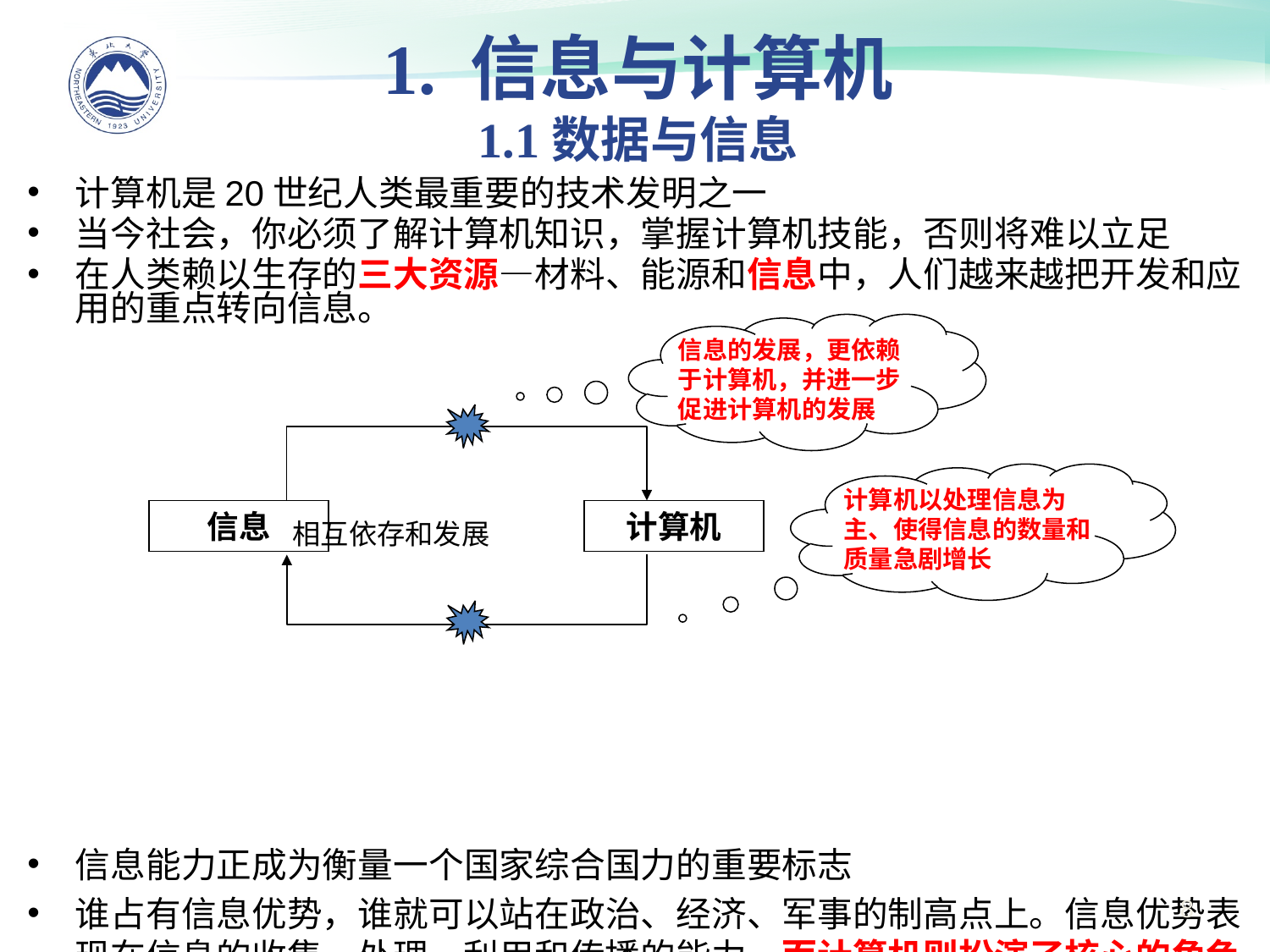

# 1. 信息与计算机 1.1数据与信息
计算机是20世纪人类最重要的技术发明之一
当今社会，你必须了解计算机知识，掌握计算机技能，否则将难以立足
在人类赖以生存的三大资源—材料、能源和信息中，人们越来越把开发和应用的重点转向信息。

                           相互依存和发展

信息能力正成为衡量一个国家综合国力的重要标志
谁占有信息优势，谁就可以站在政治、经济、军事的制高点上。信息优势表现在信息的收集、处理、利用和传播的能力，而计算机则扮演了核心的角色
信息的发展，更依赖于计算机，并进一步促进计算机的发展

计算机以处理信息为主、使得信息的数量和质量急剧增长
信息
计算机

8